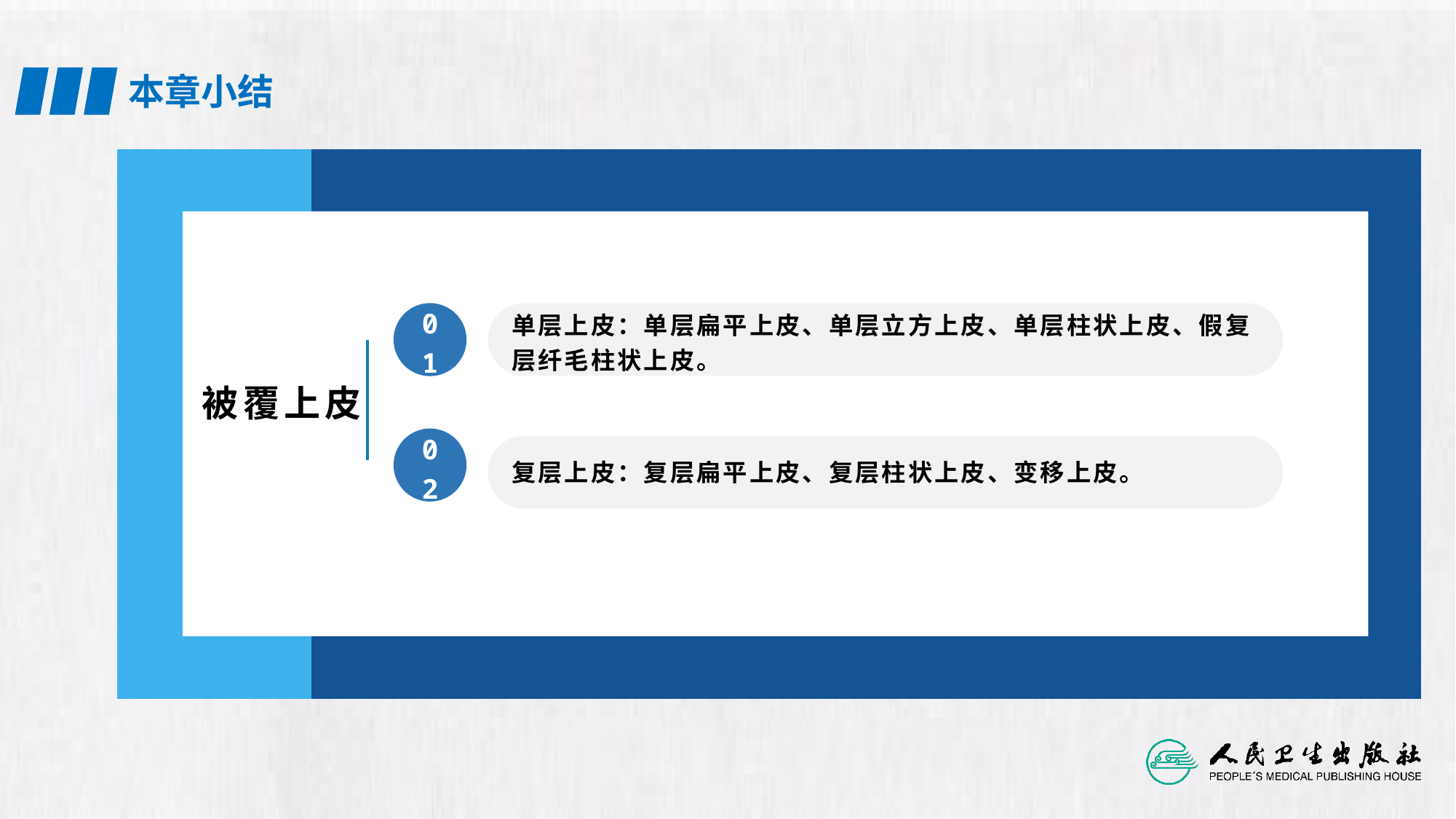

单层上皮：单层扁平上皮、单层立方上皮、单层柱状上皮、假复层纤毛柱状上皮。
01
被覆上皮

复层上皮：复层扁平上皮、复层柱状上皮、变移上皮。
02